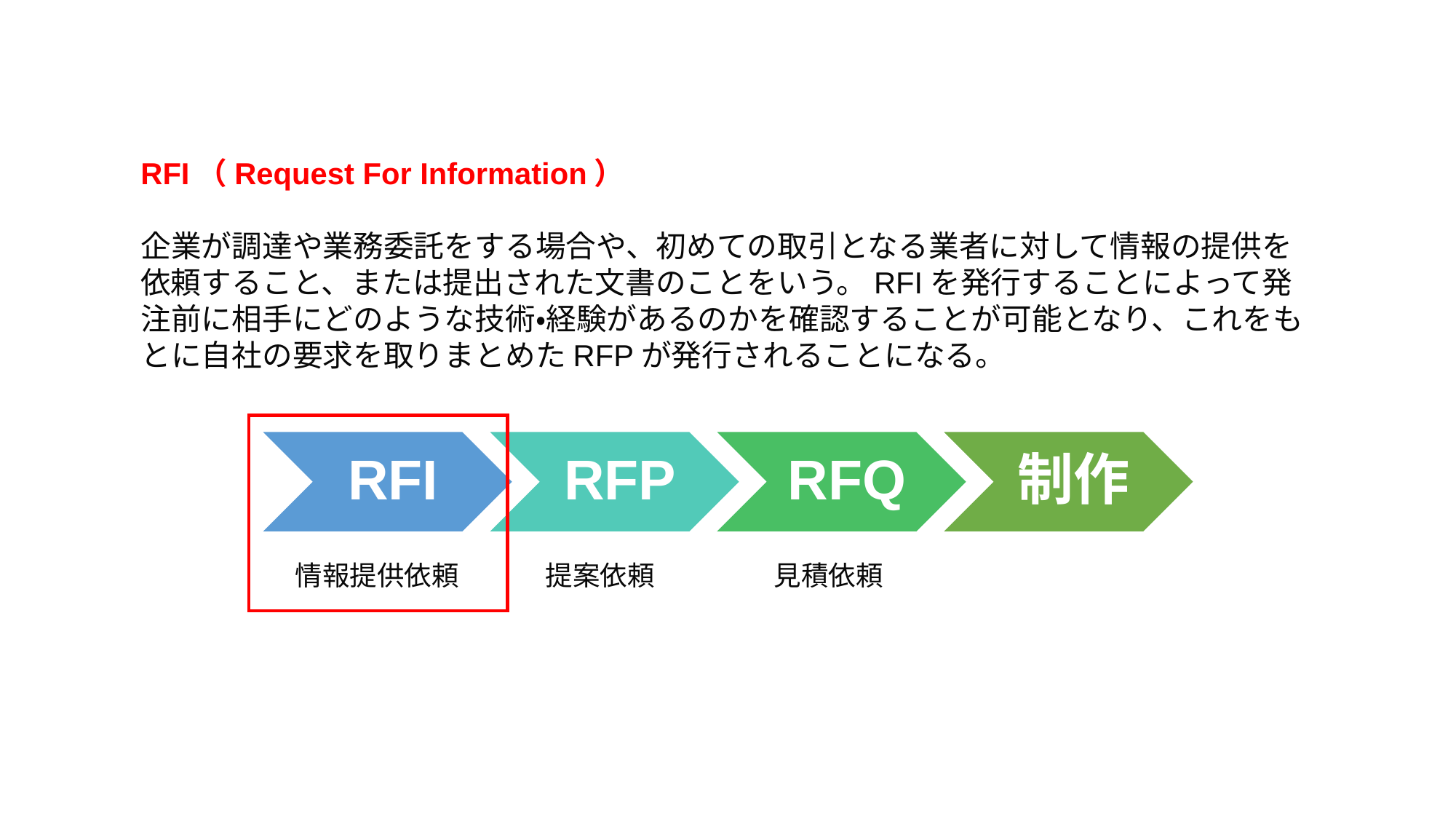

RFI（Request For Information）

企業が調達や業務委託をする場合や、初めての取引となる業者に対して情報の提供を依頼すること、または提出された文書のことをいう。RFIを発行することによって発注前に相手にどのような技術・経験があるのかを確認することが可能となり、これをもとに自社の要求を取りまとめたRFPが発行されることになる。
RFI
RFP
RFQ
制作

情報提供依頼
提案依頼
見積依頼